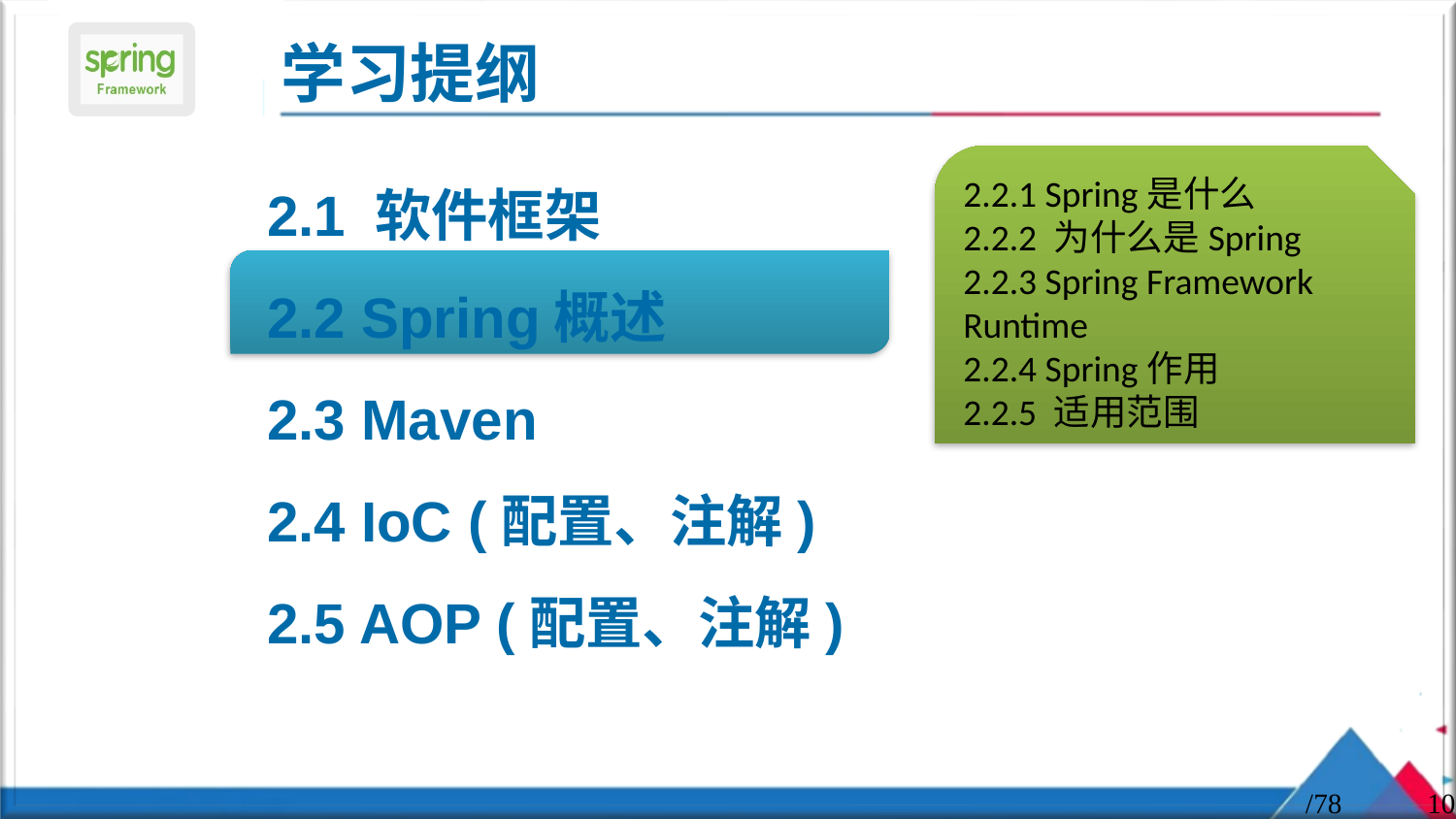

2.1 软件框架
2.2 Spring概述
2.3 Maven
2.4 IoC (配置、注解)
2.5 AOP (配置、注解)

2.2.1 Spring是什么
2.2.2 为什么是Spring
2.2.3 Spring Framework Runtime
2.2.4 Spring作用
2.2.5 适用范围

/78
10